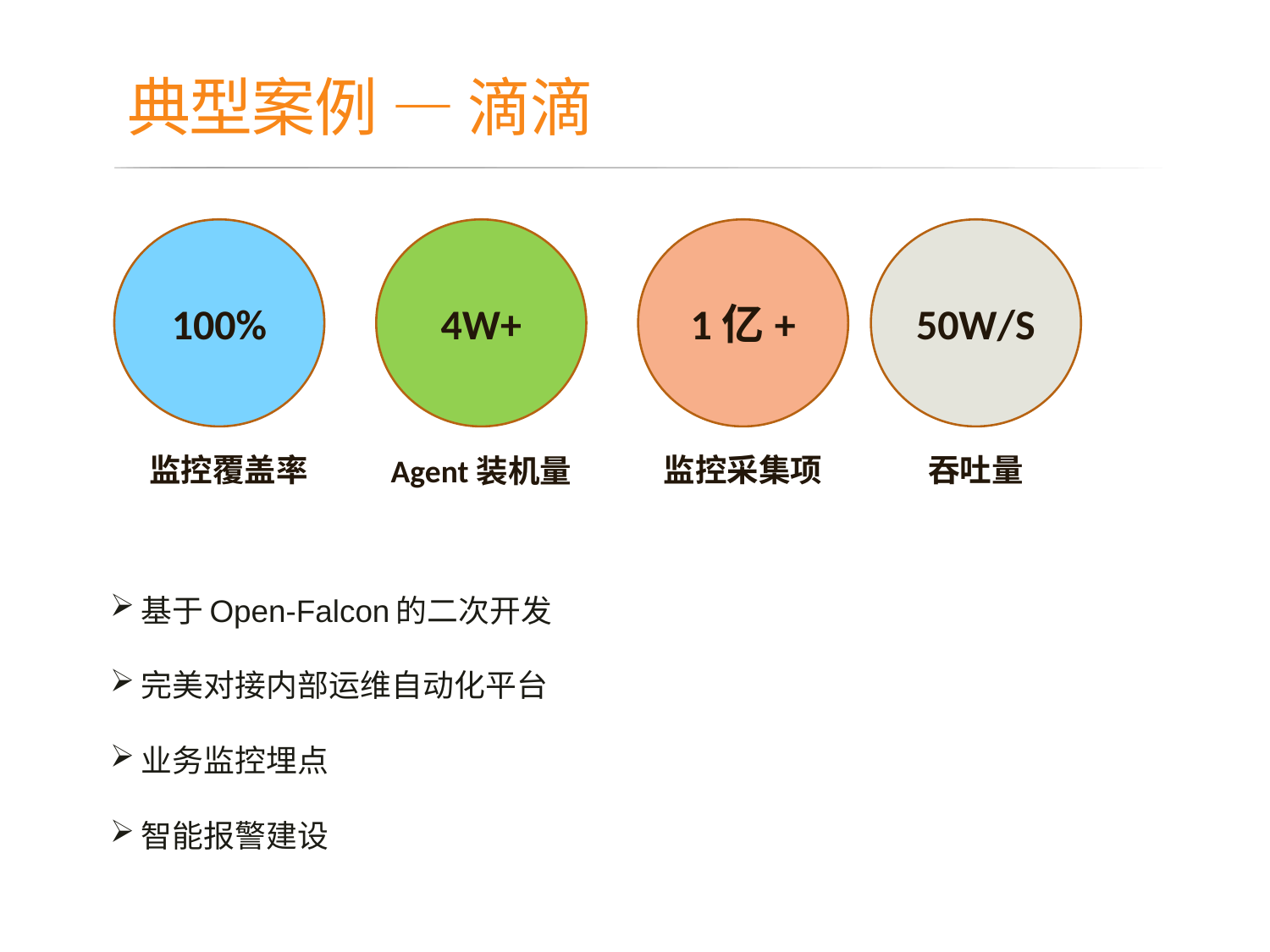

# 典型案例 — 滴滴
4W+
1亿+
100%
50W/S
监控覆盖率
监控采集项
吞吐量
Agent装机量
 基于Open-Falcon的二次开发
 完美对接内部运维自动化平台
 业务监控埋点
 智能报警建设